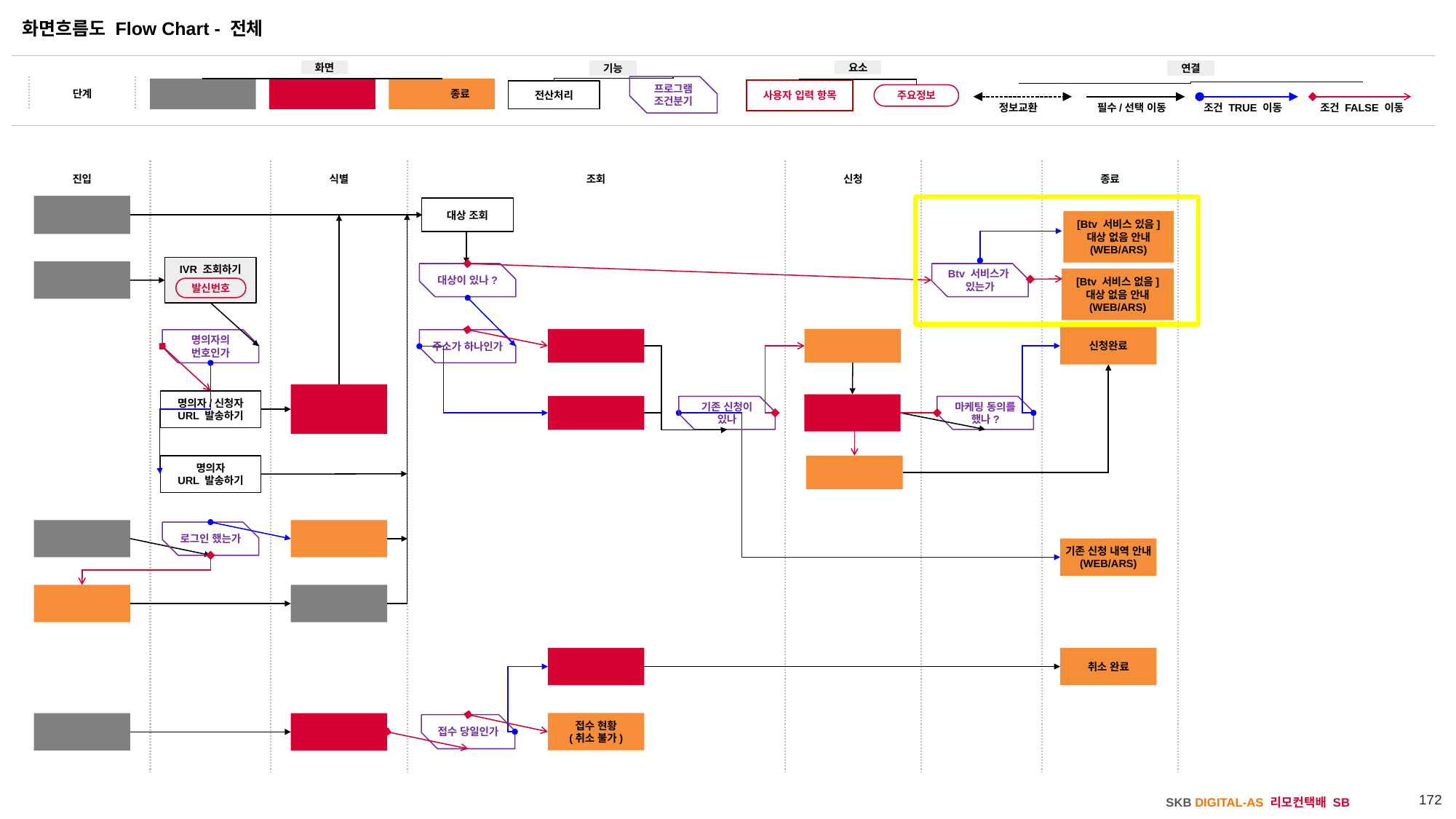

v2.0 (2024.11.29 작성자: 정은경)
- 비대상자 Btv 서비스 가입 유무 별 화면 분기 처리
# 화면흐름도 Flow Chart - 전체
화면
기능
요소
연결
프로그램
조건분기
단계
외부 서비스
사용자 입력
정보      종료
사용자 입력 항목
전산처리
주요정보
정보교환
필수/선택 이동
조건 TRUE 이동
조건 FALSE 이동

진입
식별
조회
신청
종료
보이는 ARS

대상 조회
[Btv 서비스 있음]
대상 없음 안내
(WEB/ARS)
IVR 조회하기
발신번호
버튼식 ARS
Btv 서비스가
있는가
대상이 있나?
[Btv 서비스 없음]
대상 없음 안내
(WEB/ARS)
신청완료
주소 선택
서비스 절차 안내
명의자의
번호인가
주소가 하나인가
명의자 본인인증
및 명의자와의
관계 확인
명의자/신청자
URL 발송하기
STB 모델 선택
주소 확인
기존 신청이
있나
마케팅 동의를 했나?
명의자
URL 발송하기
마케팅 선택 동의
웹 URL
서비스 소개
로그인 했는가
기존 신청 내역 안내
(WEB/ARS)
서비스 소개
로그인
(T-ID/간편인증)
접수 현황
(취소 가능)
취소 완료
접수 현황
(취소 불가)
접수 완료 URL
생년월일 확인
접수 당일인가